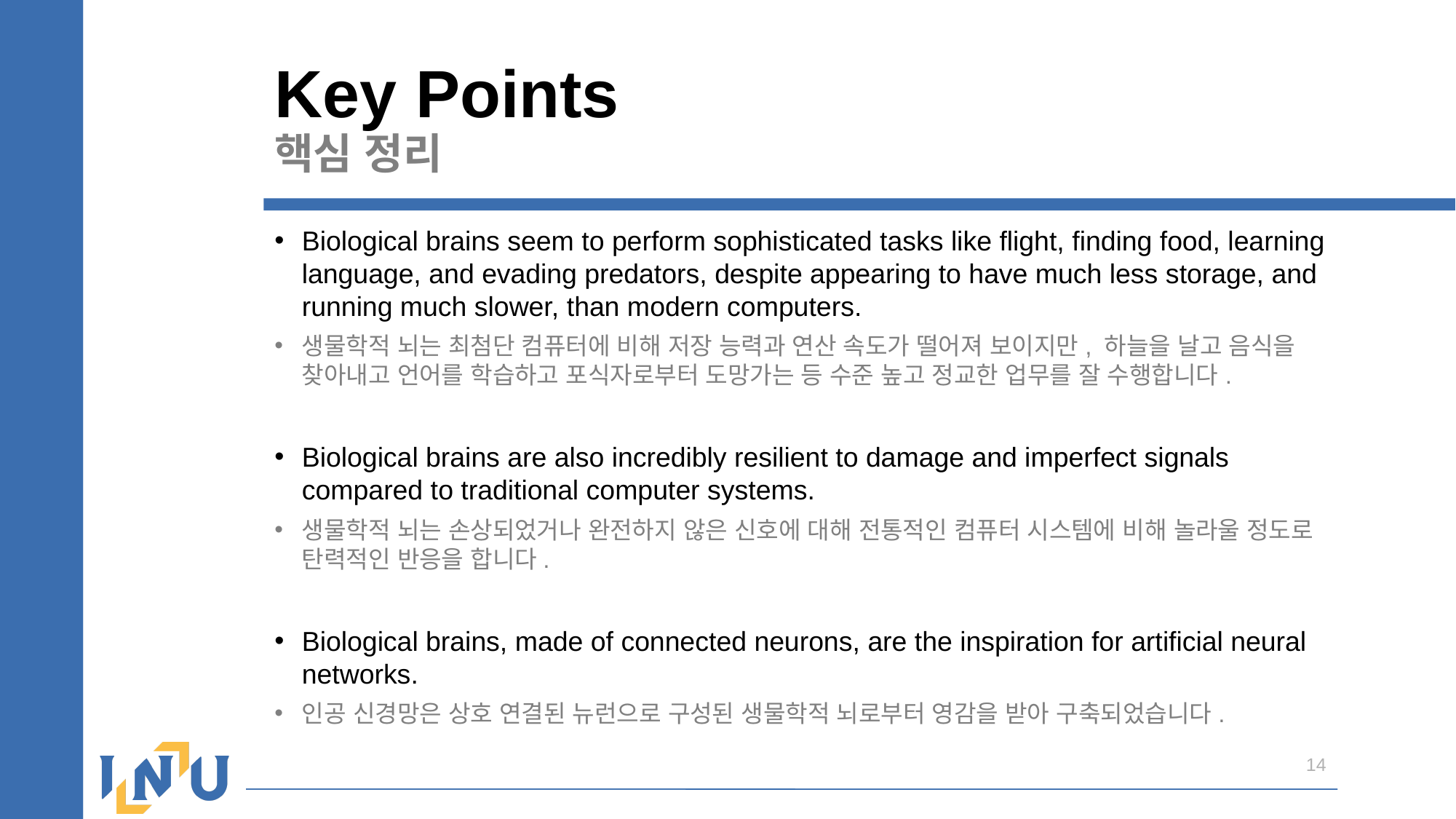

# Key Points 핵심 정리
Biological brains seem to perform sophisticated tasks like flight, finding food, learning language, and evading predators, despite appearing to have much less storage, and running much slower, than modern computers.
생물학적 뇌는 최첨단 컴퓨터에 비해 저장 능력과 연산 속도가 떨어져 보이지만, 하늘을 날고 음식을 찾아내고 언어를 학습하고 포식자로부터 도망가는 등 수준 높고 정교한 업무를 잘 수행합니다.

Biological brains are also incredibly resilient to damage and imperfect signals compared to traditional computer systems.
생물학적 뇌는 손상되었거나 완전하지 않은 신호에 대해 전통적인 컴퓨터 시스템에 비해 놀라울 정도로 탄력적인 반응을 합니다.

Biological brains, made of connected neurons, are the inspiration for artificial neural networks.
인공 신경망은 상호 연결된 뉴런으로 구성된 생물학적 뇌로부터 영감을 받아 구축되었습니다.
14